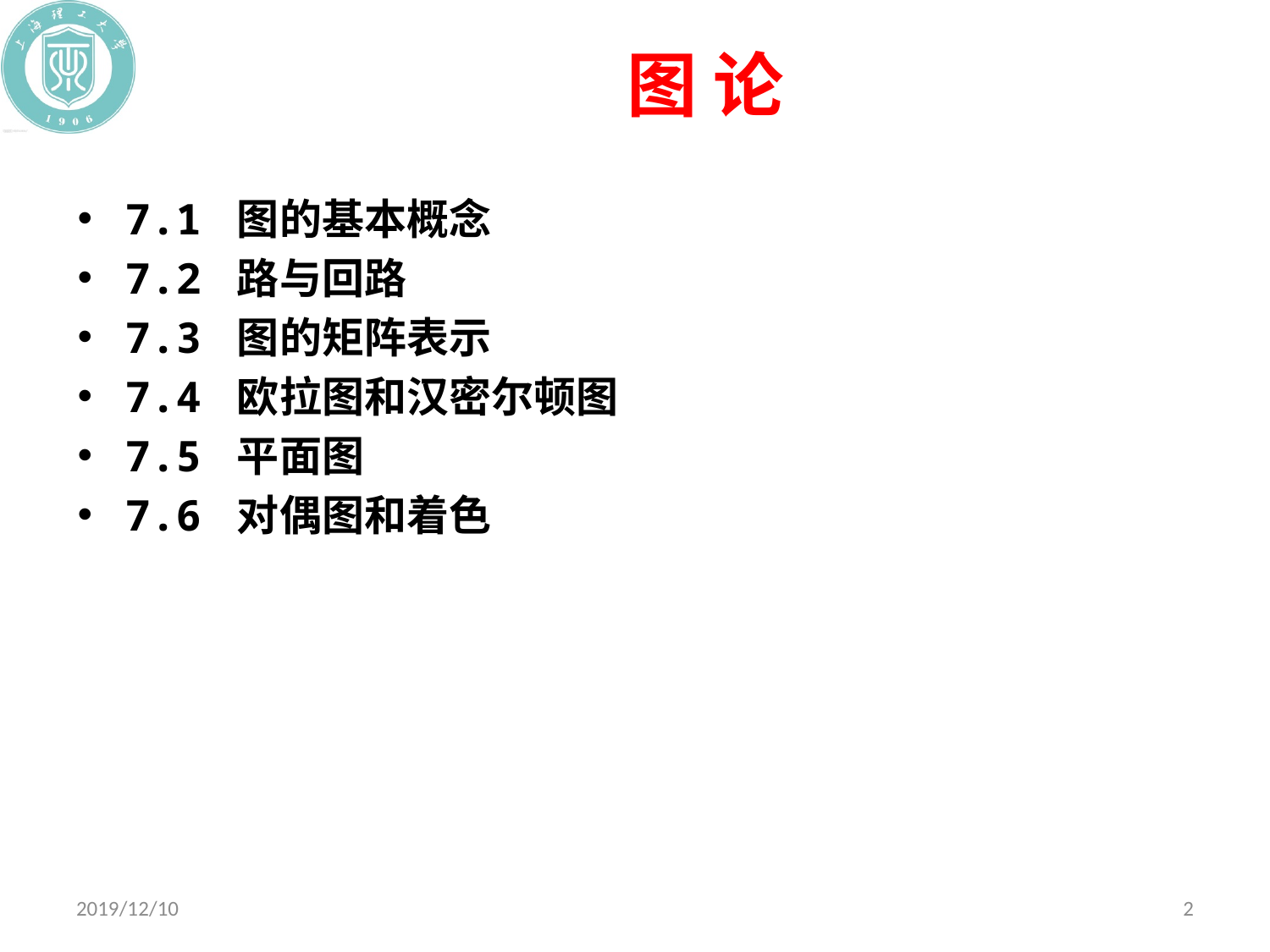

# 图 论
7.1 图的基本概念
7.2 路与回路
7.3 图的矩阵表示
7.4 欧拉图和汉密尔顿图
7.5 平面图
7.6 对偶图和着色
2019/12/10
2